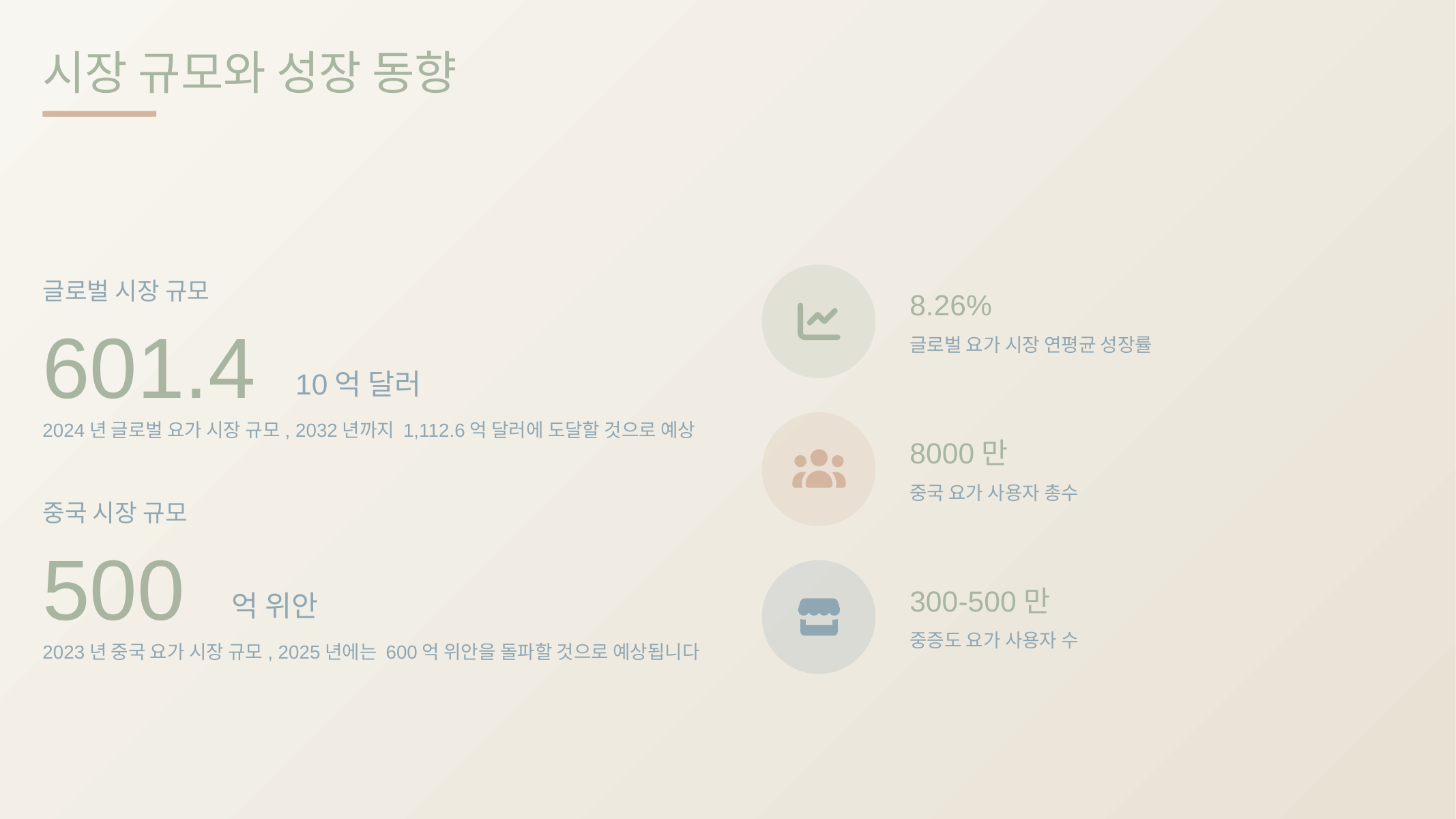

시장 규모와 성장 동향

글로벌 시장 규모
8.26%

601.4
글로벌 요가 시장 연평균 성장률
10억 달러
2024년 글로벌 요가 시장 규모, 2032년까지 1,112.6억 달러에 도달할 것으로 예상

8000만

중국 요가 사용자 총수
중국 시장 규모
500

300-500만
억 위안

중증도 요가 사용자 수
2023년 중국 요가 시장 규모, 2025년에는 600억 위안을 돌파할 것으로 예상됩니다